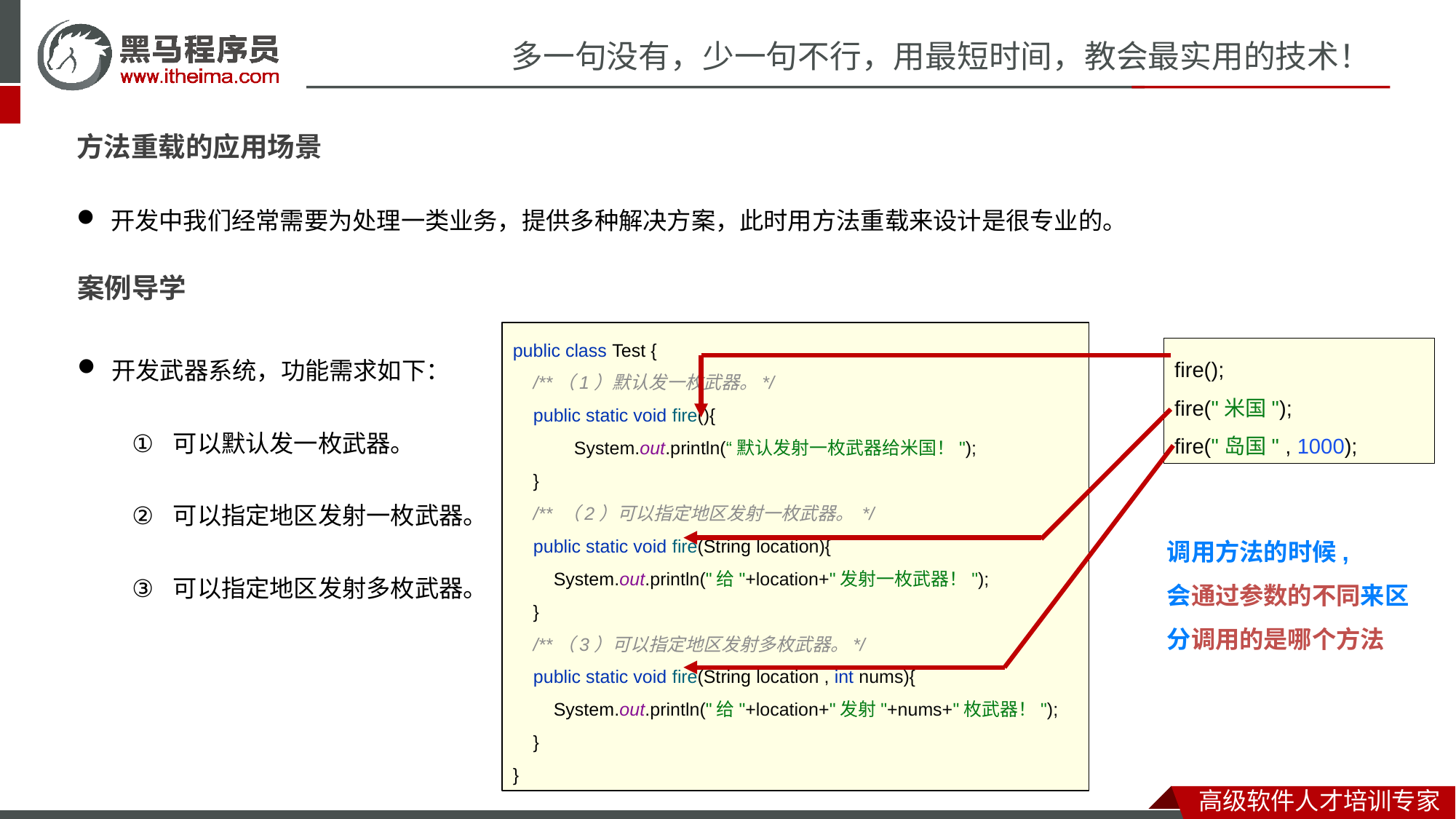

# 方法重载的应用场景
开发中我们经常需要为处理一类业务，提供多种解决方案，此时用方法重载来设计是很专业的。
案例导学
开发武器系统，功能需求如下：
可以默认发一枚武器。
可以指定地区发射一枚武器。
可以指定地区发射多枚武器。
public class Test {
    /**（1）默认发一枚武器。*/
    public static void fire(){
            System.out.println(“默认发射一枚武器给米国！");
    }
    /** （2）可以指定地区发射一枚武器。 */
    public static void fire(String location){
        System.out.println("给"+location+"发射一枚武器！");
    }
    /**（3）可以指定地区发射多枚武器。*/
    public static void fire(String location , int nums){
        System.out.println("给"+location+"发射"+nums+"枚武器！");
    }
}
fire();
fire("米国");
fire("岛国" , 1000);
调用方法的时候,
会通过参数的不同来区分调用的是哪个方法